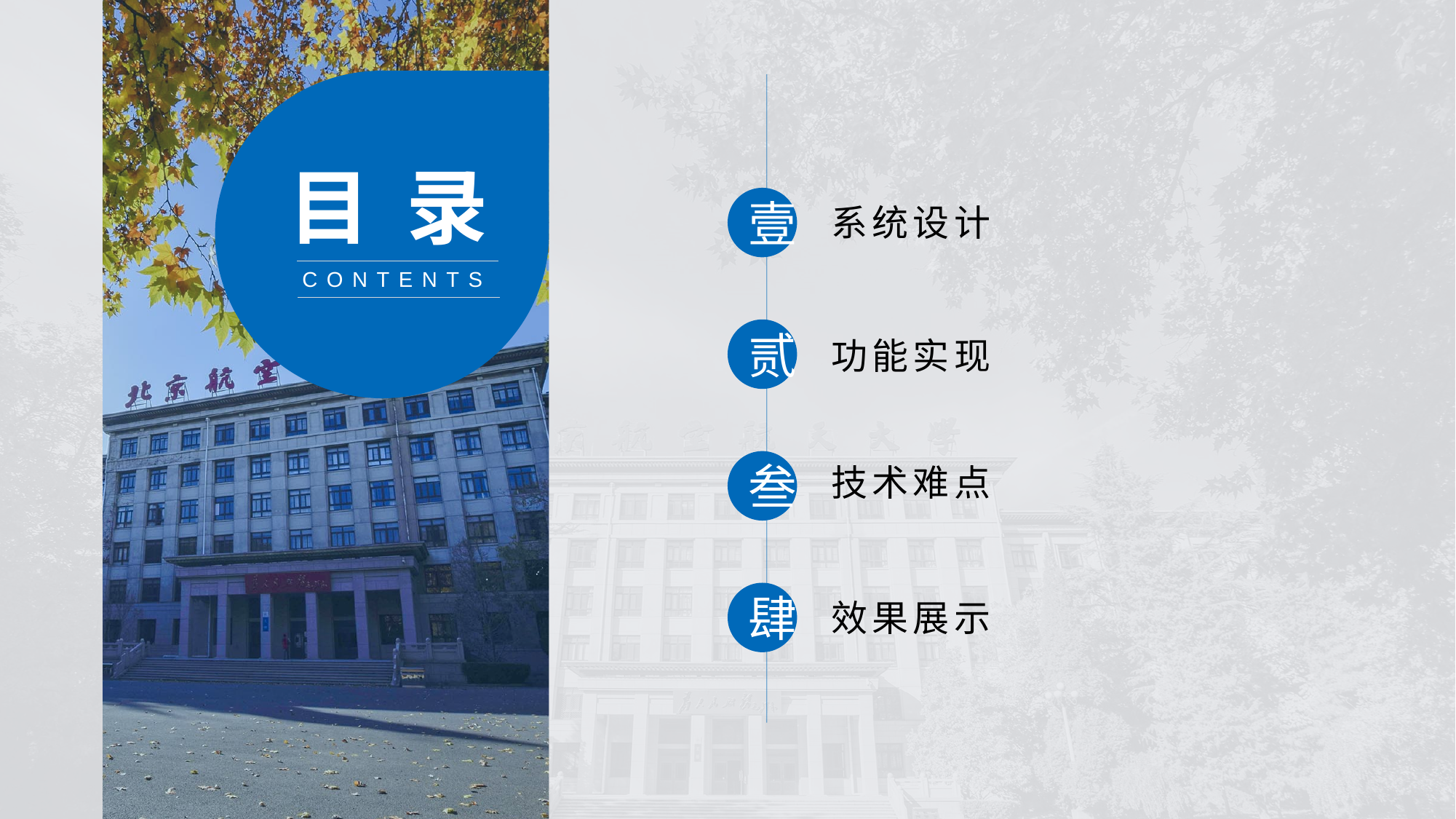

壹
系统设计
贰
功能实现
叁
技术难点

肆
效果展示